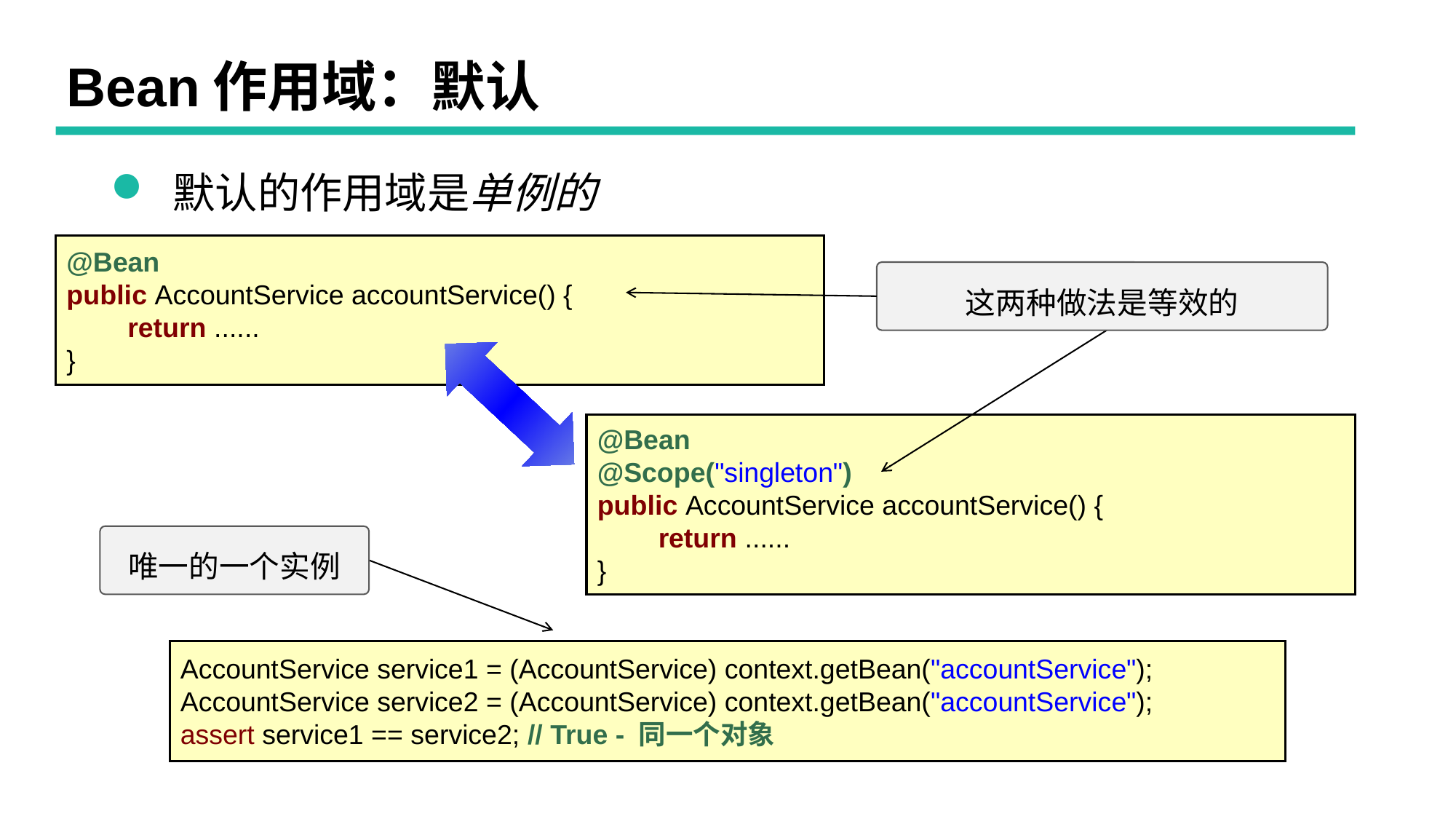

# Bean作用域：默认
 默认的作用域是单例的
@Bean
public AccountService accountService() {
        return ......
}
这两种做法是等效的

@Bean
@Scope("singleton")
public AccountService accountService() {
        return ......
}
唯一的一个实例
AccountService service1 = (AccountService) context.getBean("accountService");
AccountService service2 = (AccountService) context.getBean("accountService");
assert service1 == service2; // True - 同一个对象